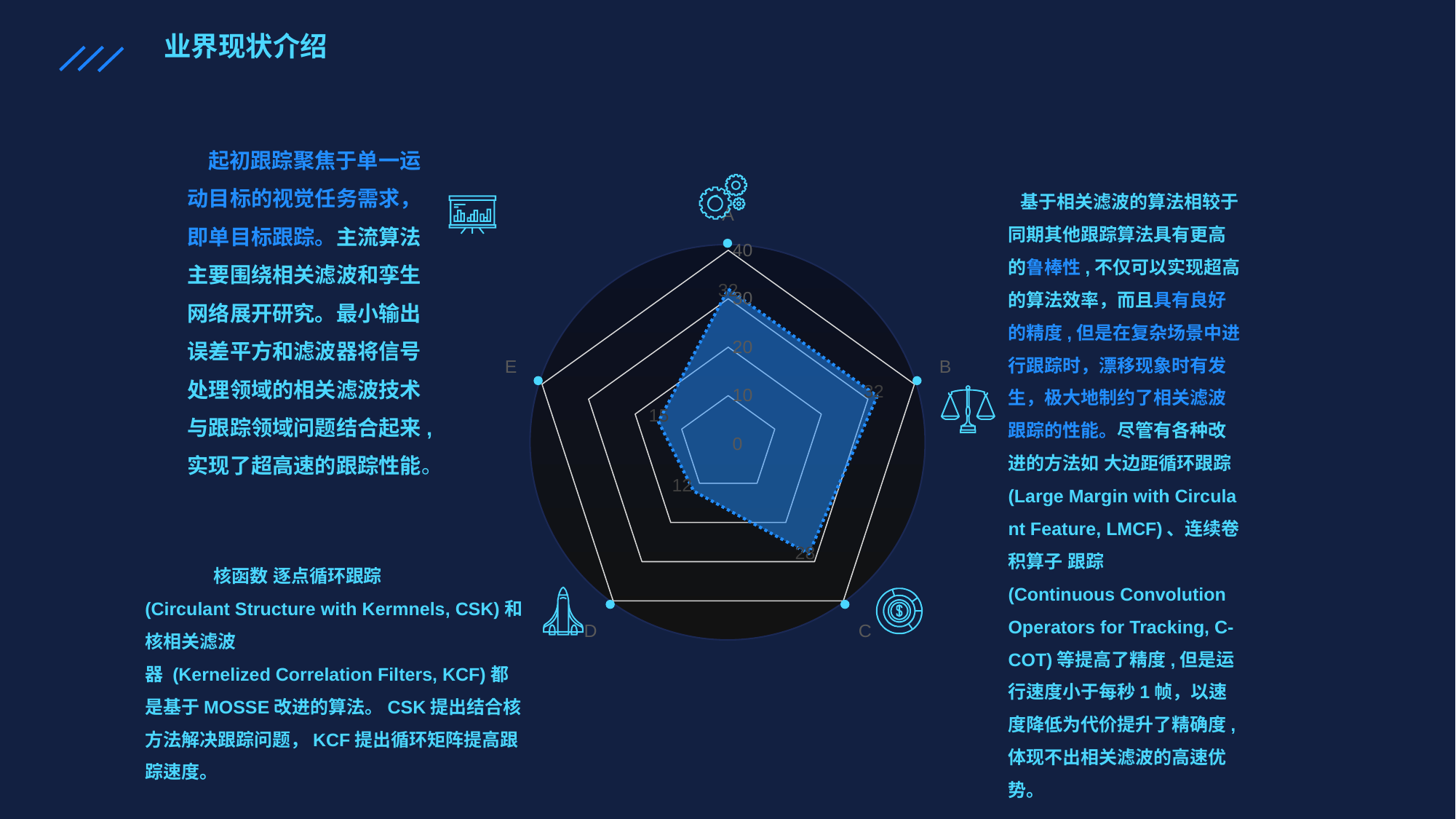

业界现状介绍

     起初跟踪聚焦于单一运动目标的视觉任务需求，即单目标跟踪。主流算法主要围绕相关滤波和孪生网络展开研究。最小输出误差平方和滤波器将信号处理领域的相关滤波技术与跟踪领域问题结合起来,实现了超高速的跟踪性能。

                核函数 逐点循环跟踪(Circulant Structure with Kermnels, CSK)和核相关滤波器 (Kernelized Correlation Filters, KCF)都是基于MOSSE改进的算法。CSK提出结合核方法解决跟踪问题，KCF提出循环矩阵提高跟踪速度。
  基于相关滤波的算法相较于同期其他跟踪算法具有更高的鲁棒性,不仅可以实现超高的算法效率，而且具有良好的精度,但是在复杂场景中进行跟踪时，漂移现象时有发生，极大地制约了相关滤波跟踪的性能。尽管有各种改进的方法如 大边距循环跟踪(Large Margin with Circulant Feature, LMCF)、连续卷积算子 跟踪(Continuous Convolution Operators for Tracking, C-COT)等提高了精度,但是运行速度小于每秒1帧，以速度降低为代价提升了精确度,体现不出相关滤波的高速优势。

### Chart

| Category | Series 1 |
|---|---|
| A | 32.0 |
| B | 32.0 |
| C | 28.0 |
| D | 12.0 |
| E | 15.0 |